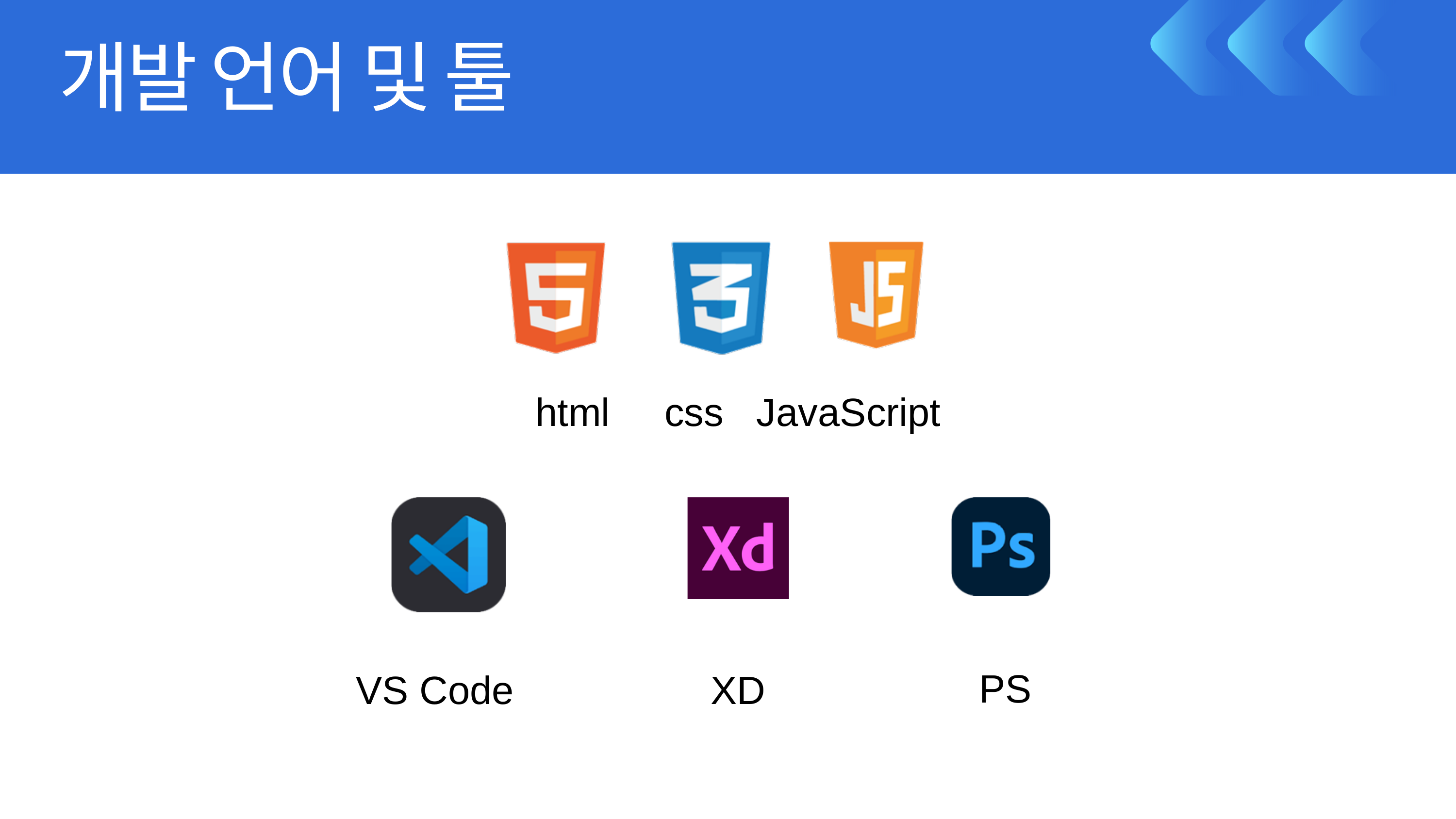

개발 언어 및 툴

html     css   JavaScript

PS
VS Code
XD